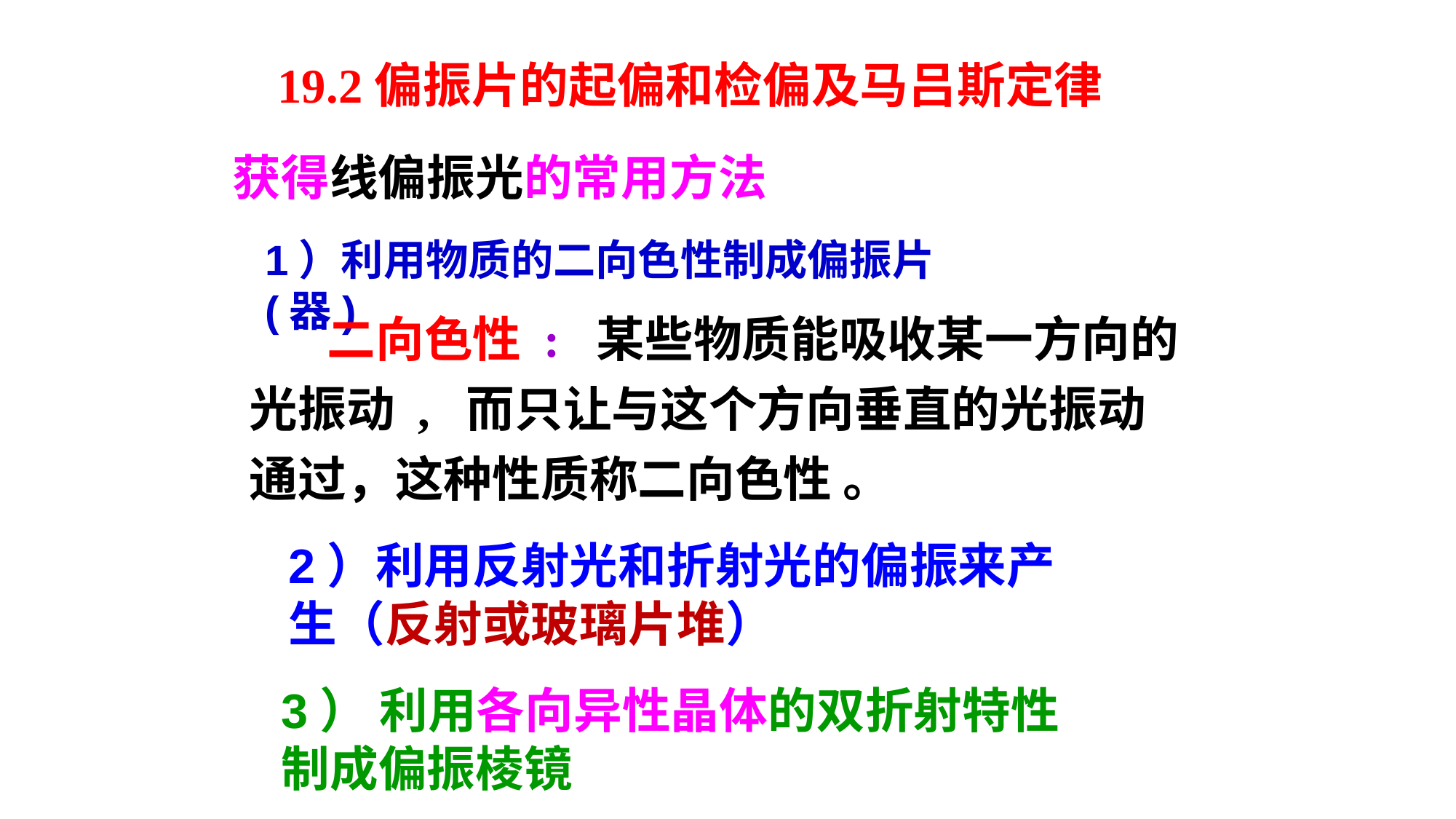

19.2偏振片的起偏和检偏及马吕斯定律
获得线偏振光的常用方法
1）利用物质的二向色性制成偏振片(器)
       二向色性 :  某些物质能吸收某一方向的光振动 ,  而只让与这个方向垂直的光振动通过，这种性质称二向色性 。
2）利用反射光和折射光的偏振来产生（反射或玻璃片堆）
3） 利用各向异性晶体的双折射特性制成偏振棱镜